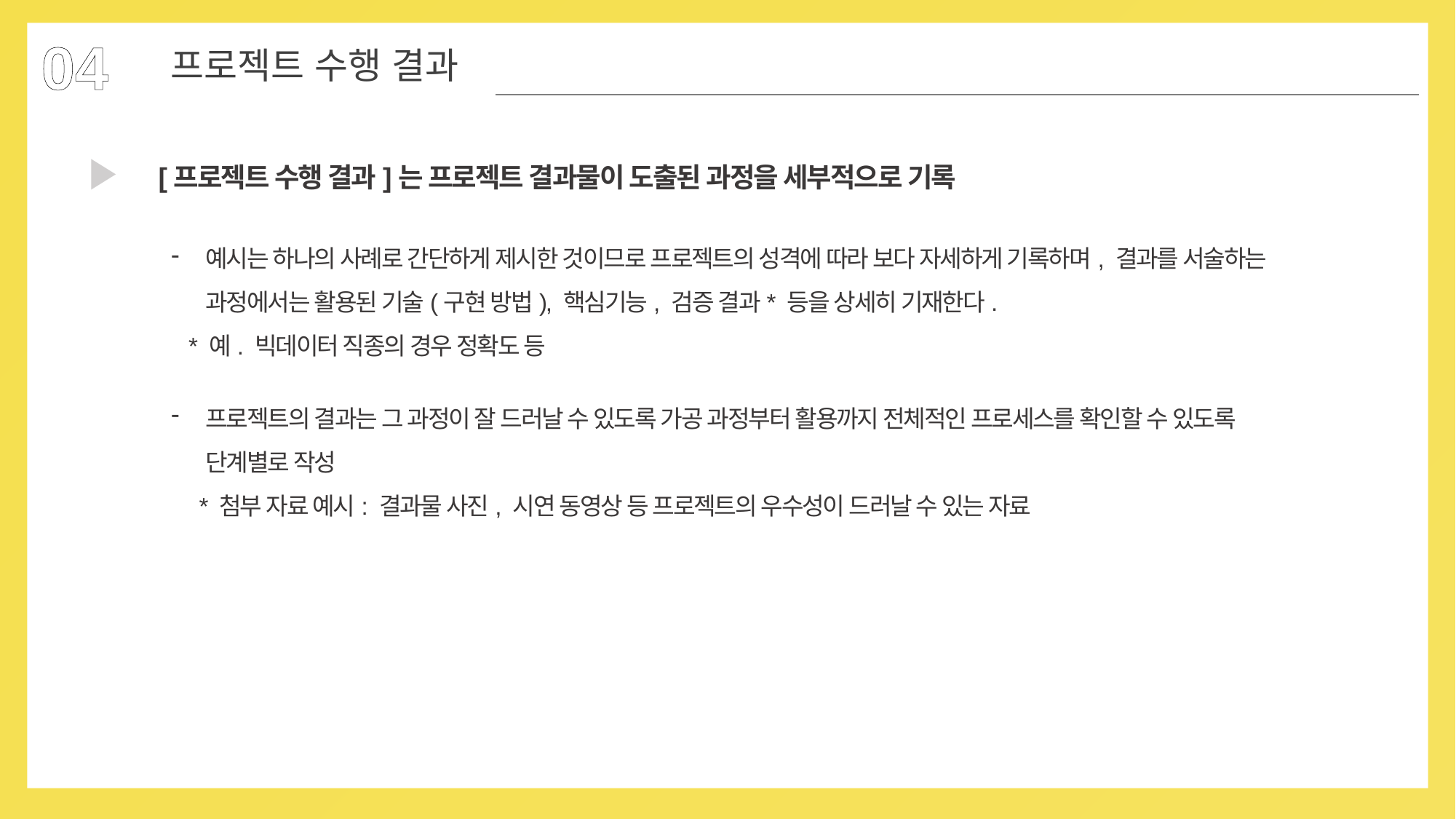

04
프로젝트 수행 결과
▶
[프로젝트 수행 결과]는 프로젝트 결과물이 도출된 과정을 세부적으로 기록
예시는 하나의 사례로 간단하게 제시한 것이므로 프로젝트의 성격에 따라 보다 자세하게 기록하며, 결과를 서술하는 과정에서는 활용된 기술(구현 방법), 핵심기능, 검증 결과* 등을 상세히 기재한다.
   * 예. 빅데이터 직종의 경우 정확도 등
프로젝트의 결과는 그 과정이 잘 드러날 수 있도록 가공 과정부터 활용까지 전체적인 프로세스를 확인할 수 있도록 단계별로 작성
     * 첨부 자료 예시: 결과물 사진, 시연 동영상 등 프로젝트의 우수성이 드러날 수 있는 자료